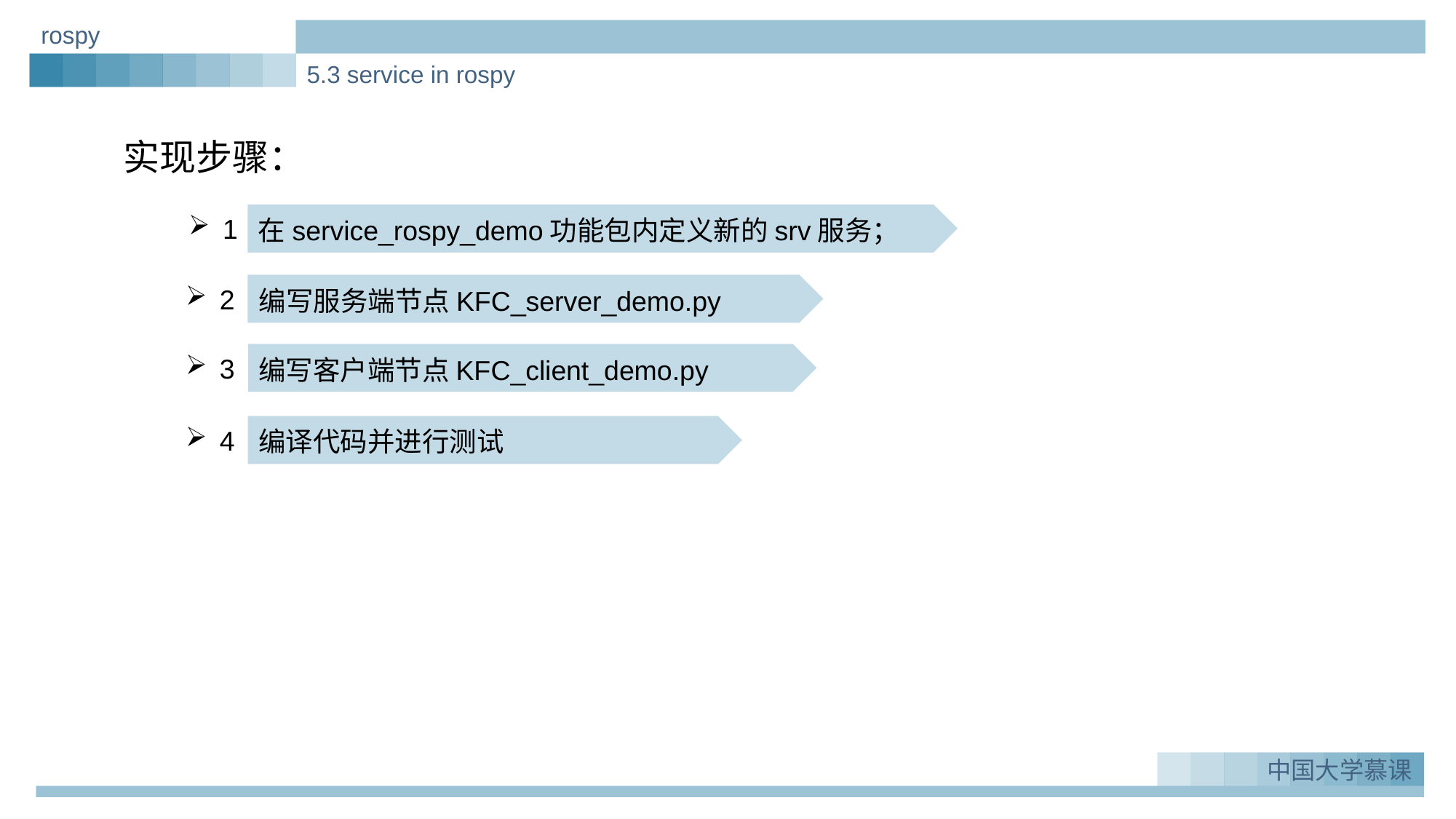

rospy
5.3 service in rospy
实现步骤：

1
在service_rospy_demo功能包内定义新的srv服务；

2
编写服务端节点KFC_server_demo.py

3
编写客户端节点KFC_client_demo.py

4
编译代码并进行测试
中国大学慕课